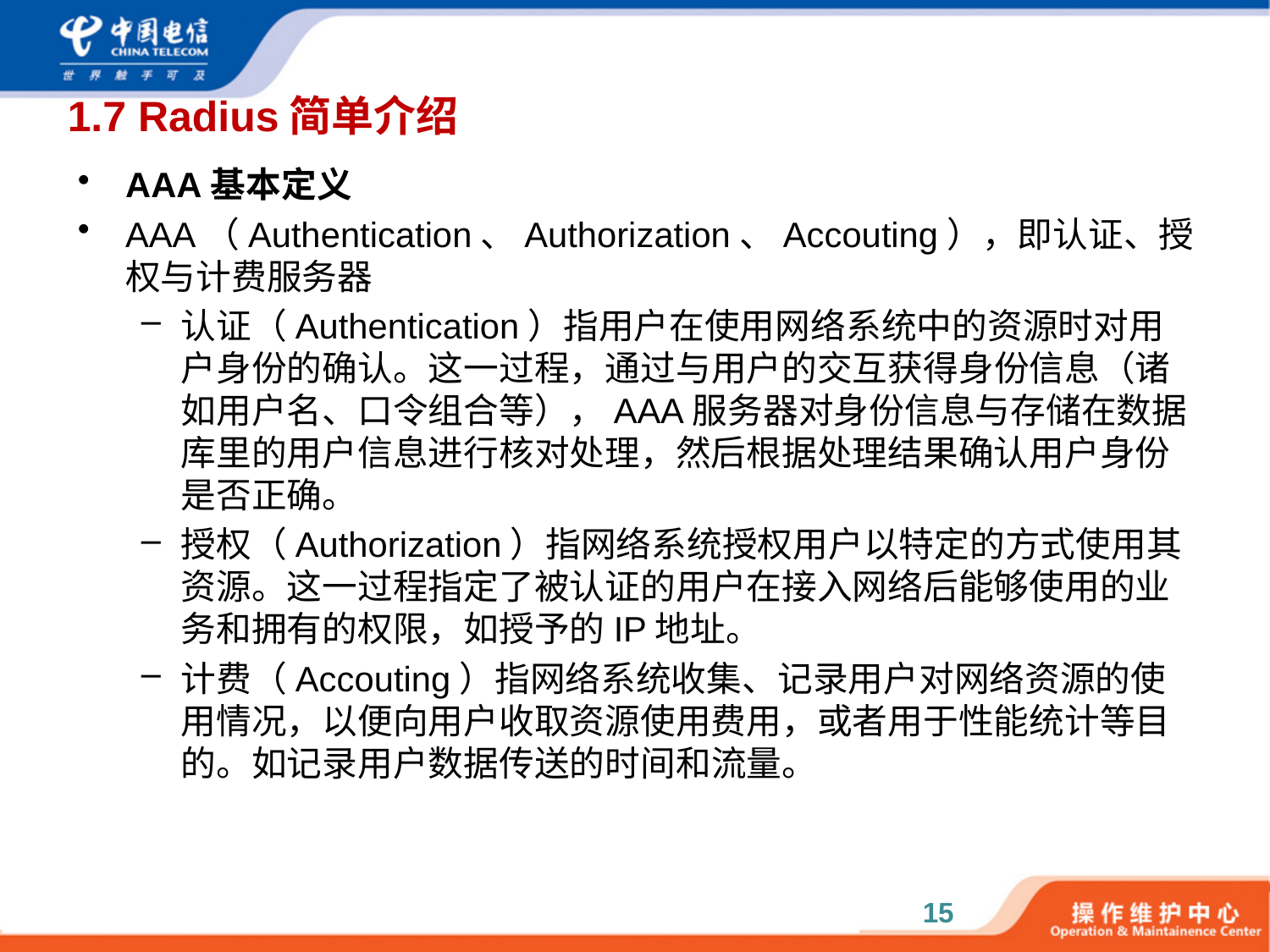

# 1.7 Radius简单介绍
AAA基本定义
AAA（Authentication、Authorization、Accouting），即认证、授权与计费服务器
认证（Authentication）指用户在使用网络系统中的资源时对用户身份的确认。这一过程，通过与用户的交互获得身份信息（诸如用户名、口令组合等），AAA服务器对身份信息与存储在数据库里的用户信息进行核对处理，然后根据处理结果确认用户身份是否正确。
授权（Authorization）指网络系统授权用户以特定的方式使用其资源。这一过程指定了被认证的用户在接入网络后能够使用的业务和拥有的权限，如授予的IP地址。
计费（Accouting）指网络系统收集、记录用户对网络资源的使用情况，以便向用户收取资源使用费用，或者用于性能统计等目的。如记录用户数据传送的时间和流量。